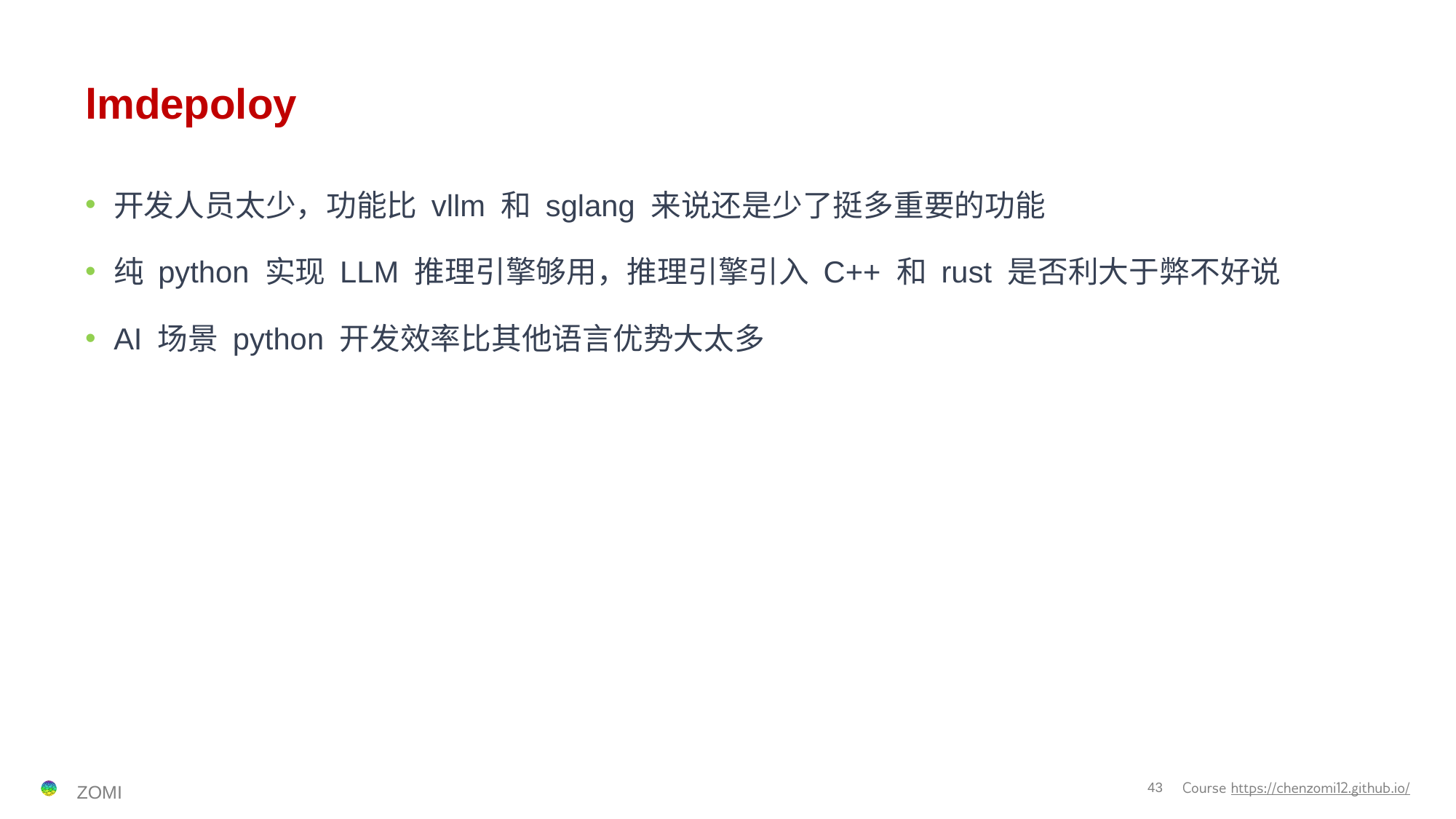

# lmdepoloy
开发人员太少，功能比 vllm 和 sglang 来说还是少了挺多重要的功能
纯 python 实现 LLM 推理引擎够用，推理引擎引入 C++ 和 rust 是否利大于弊不好说
AI 场景 python 开发效率比其他语言优势大太多